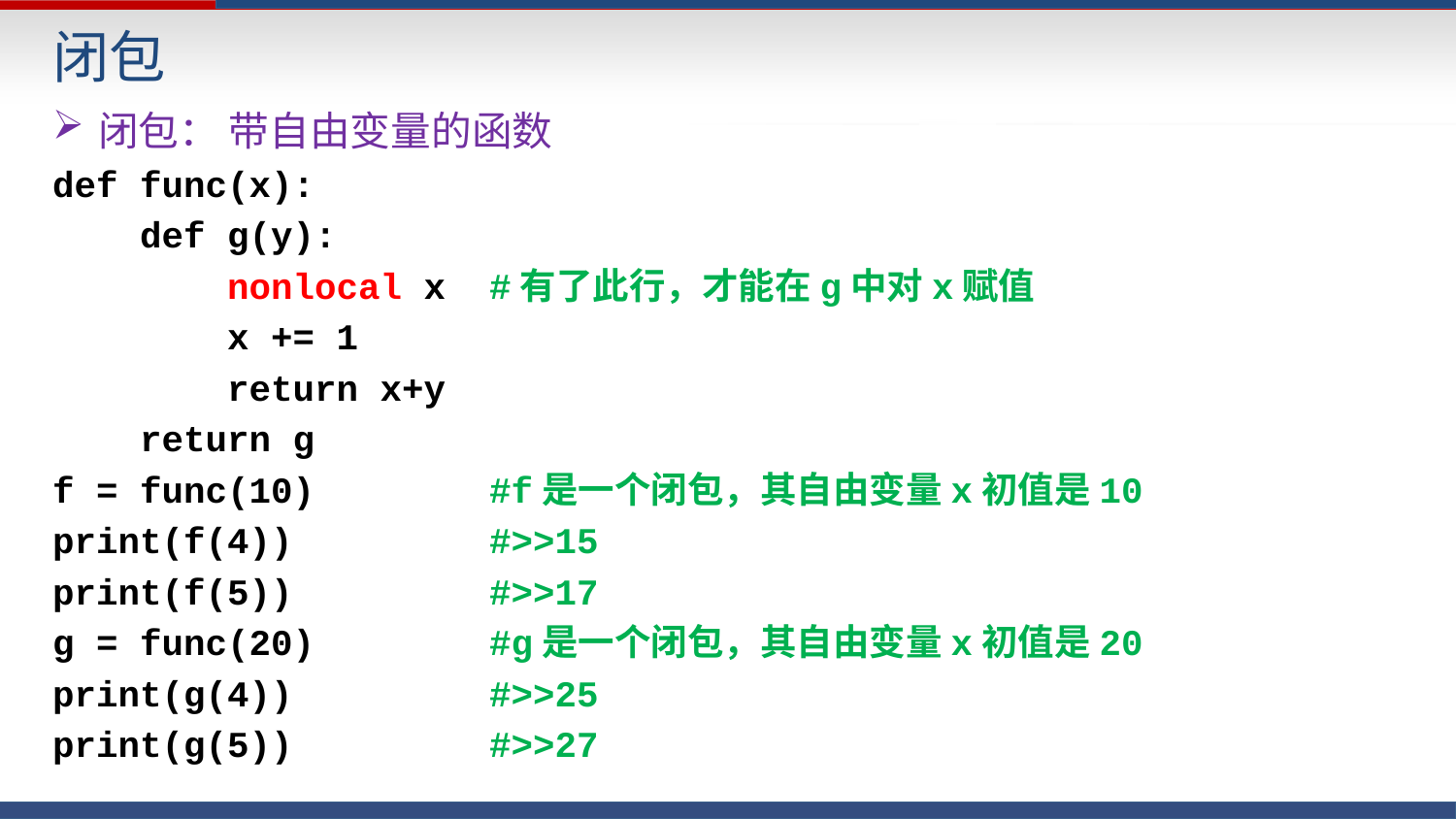

闭包
闭包： 带自由变量的函数
def func(x):
    def g(y):
        nonlocal x  #有了此行，才能在g中对x赋值
        x += 1
        return x+y
    return g
f = func(10)		#f是一个闭包，其自由变量x初值是10
print(f(4))   	#>>15
print(f(5))	 	#>>17
g = func(20)		#g是一个闭包，其自由变量x初值是20
print(g(4))		#>>25
print(g(5))	 	#>>27